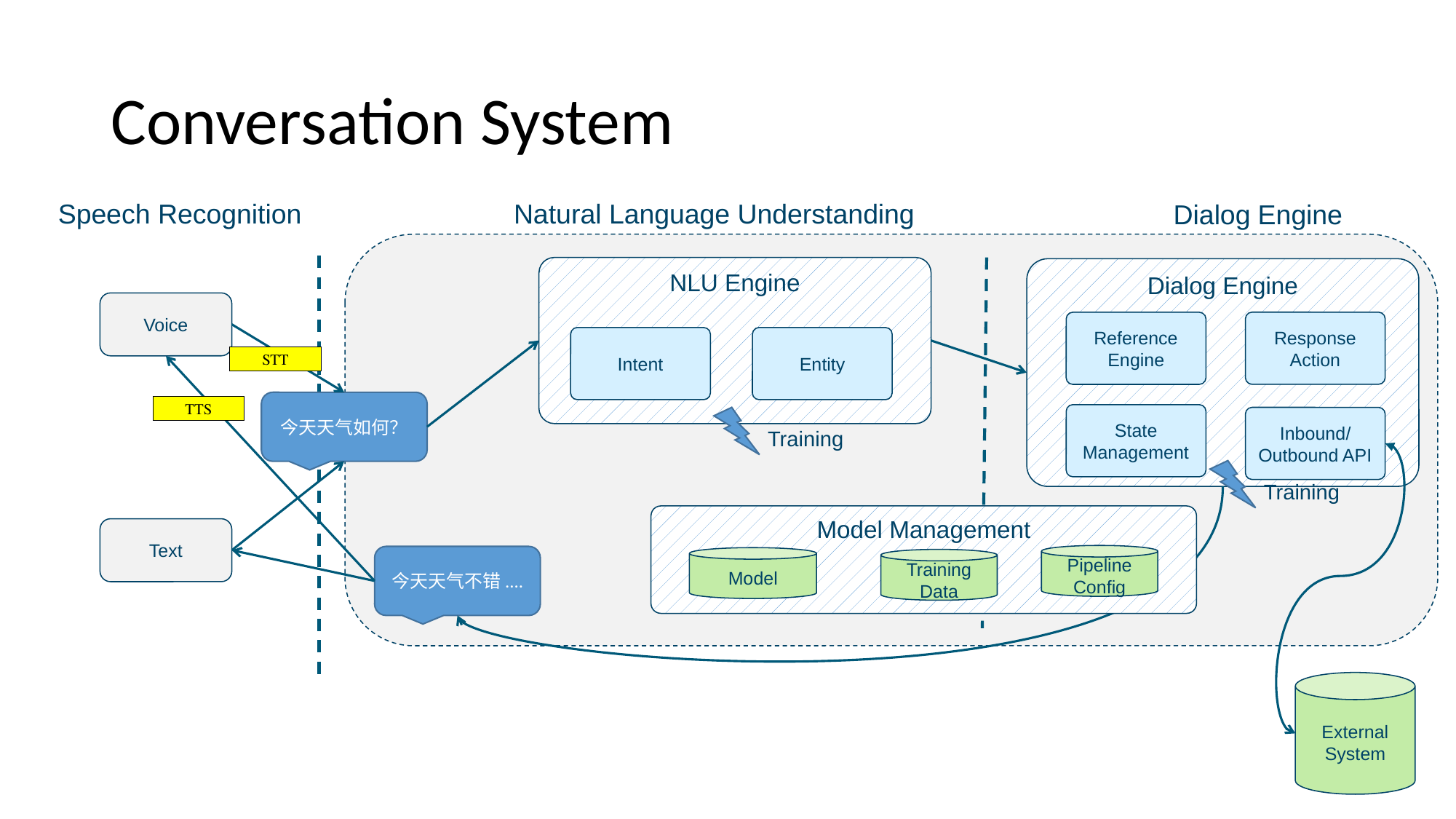

# Conversation System
Speech Recognition
Natural Language Understanding
Dialog Engine

NLU Engine
Dialog Engine
Voice
Response Action
Reference
Engine
Intent
Entity
STT
今天天气如何？
TTS
State Management

Inbound/Outbound API
Training

Training
Model Management
Text
Pipeline Config
今天天气不错....
Model
Training Data
External System